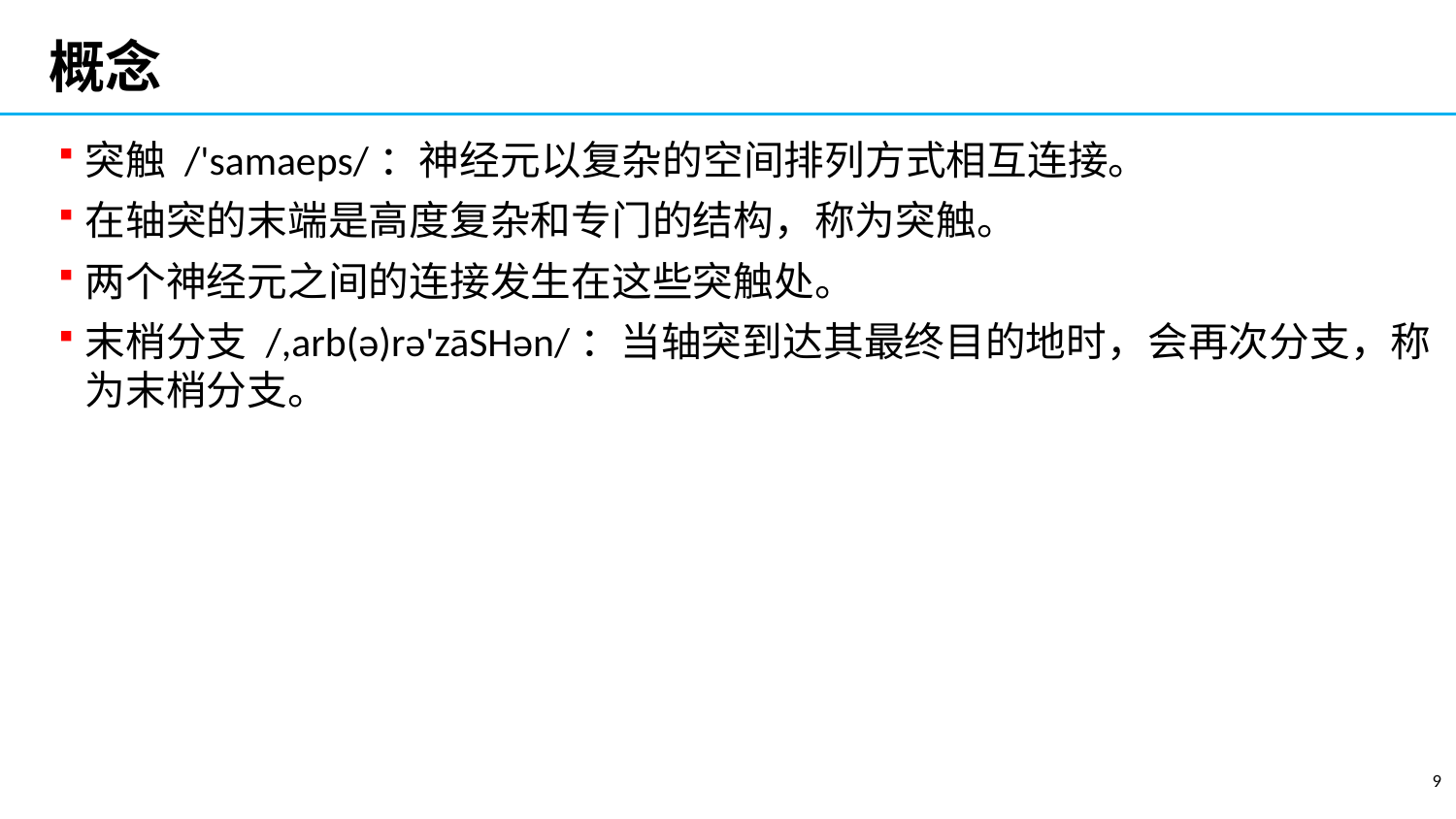

# 概念

突触 /'samaeps/：神经元以复杂的空间排列方式相互连接。
在轴突的末端是高度复杂和专门的结构，称为突触。
两个神经元之间的连接发生在这些突触处。
末梢分支 /,arb(ə)rə'zāSHən/：当轴突到达其最终目的地时，会再次分支，称为末梢分支。
9